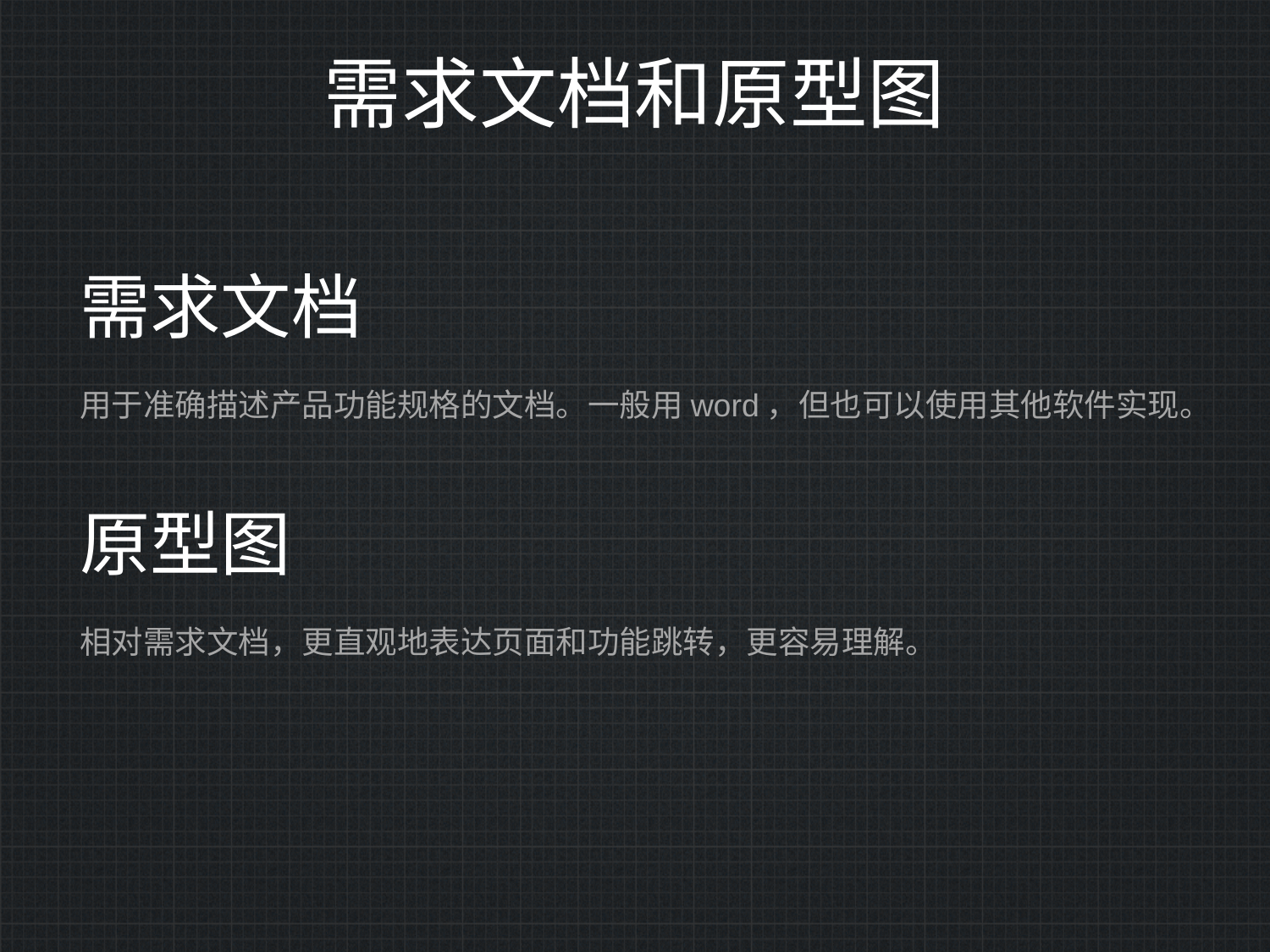

# 需求文档和原型图
需求文档

用于准确描述产品功能规格的文档。一般用word，但也可以使用其他软件实现。

原型图

相对需求文档，更直观地表达页面和功能跳转，更容易理解。